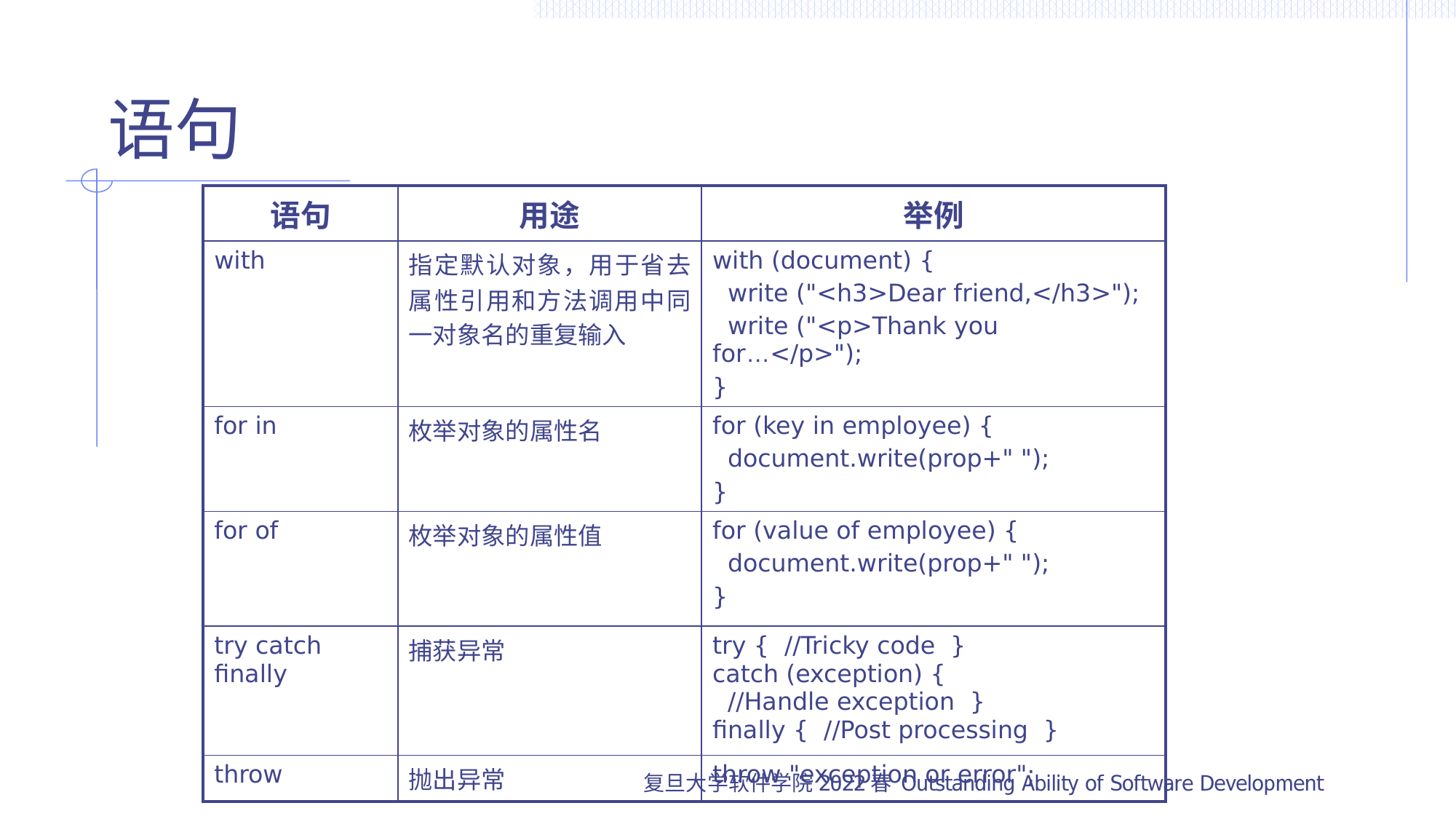

# 语句
| 语句 | 用途 | 举例 |
| --- | --- | --- |
| with | 指定默认对象，用于省去属性引用和方法调用中同一对象名的重复输入 | with (document) { write ("<h3>Dear friend,</h3>"); write ("<p>Thank you for…</p>"); } |
| for in | 枚举对象的属性名 | for (key in employee) { document.write(prop+" "); } |
| for of | 枚举对象的属性值 | for (value of employee) { document.write(prop+" "); } |
| try catch finally | 捕获异常 | try { //Tricky code } catch (exception) { //Handle exception } finally { //Post processing } |
| throw | 抛出异常 | throw "exception or error"; |